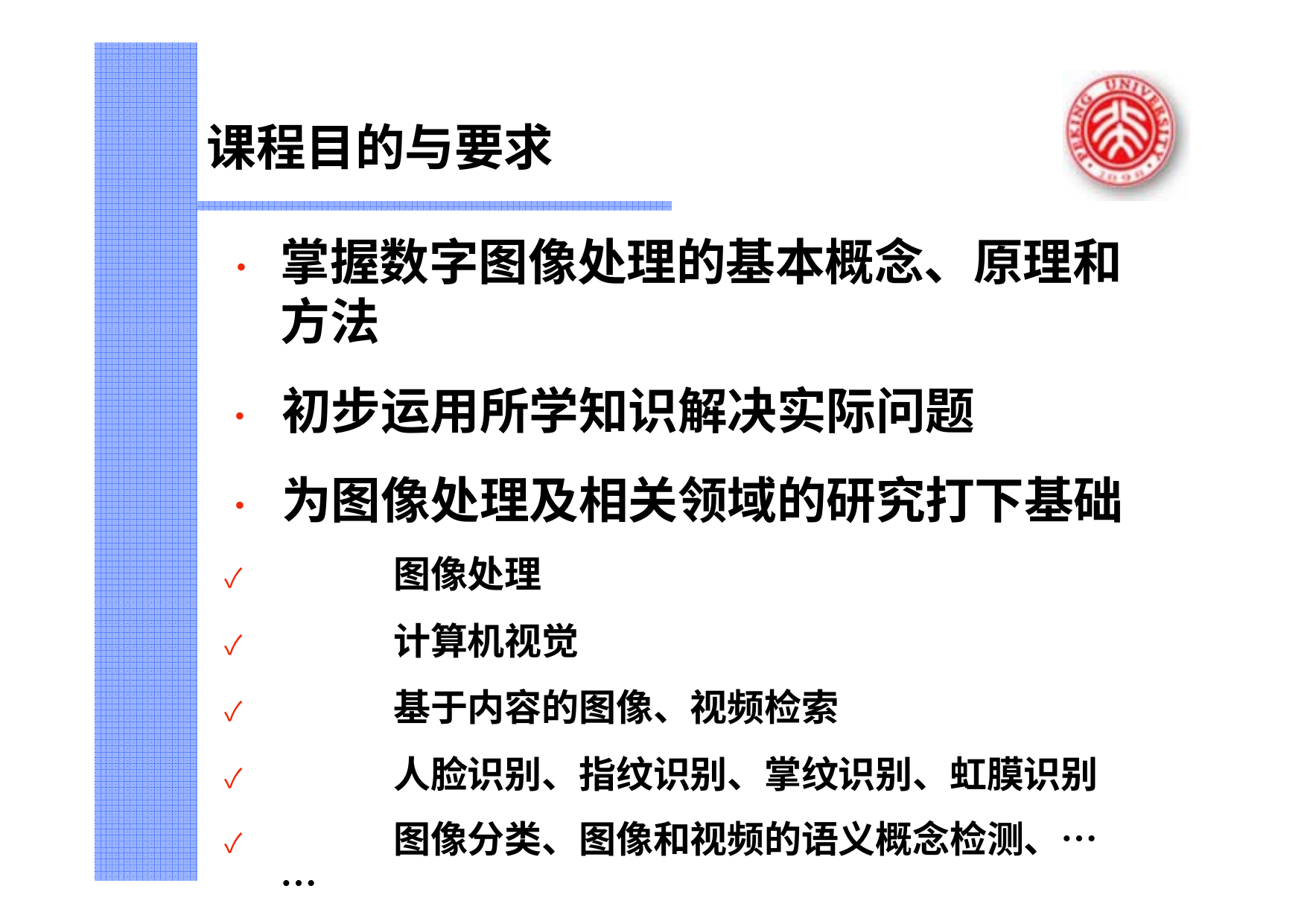

# 课程目的与要求
•	掌握数字图像处理的基本概念、原理和 方法
•	初步运用所学知识解决实际问题
•	为图像处理及相关领域的研究打下基础
✓	图像处理
✓	计算机视觉
✓	基于内容的图像、视频检索
✓	人脸识别、指纹识别、掌纹识别、虹膜识别
✓	图像分类、图像和视频的语义概念检测、……